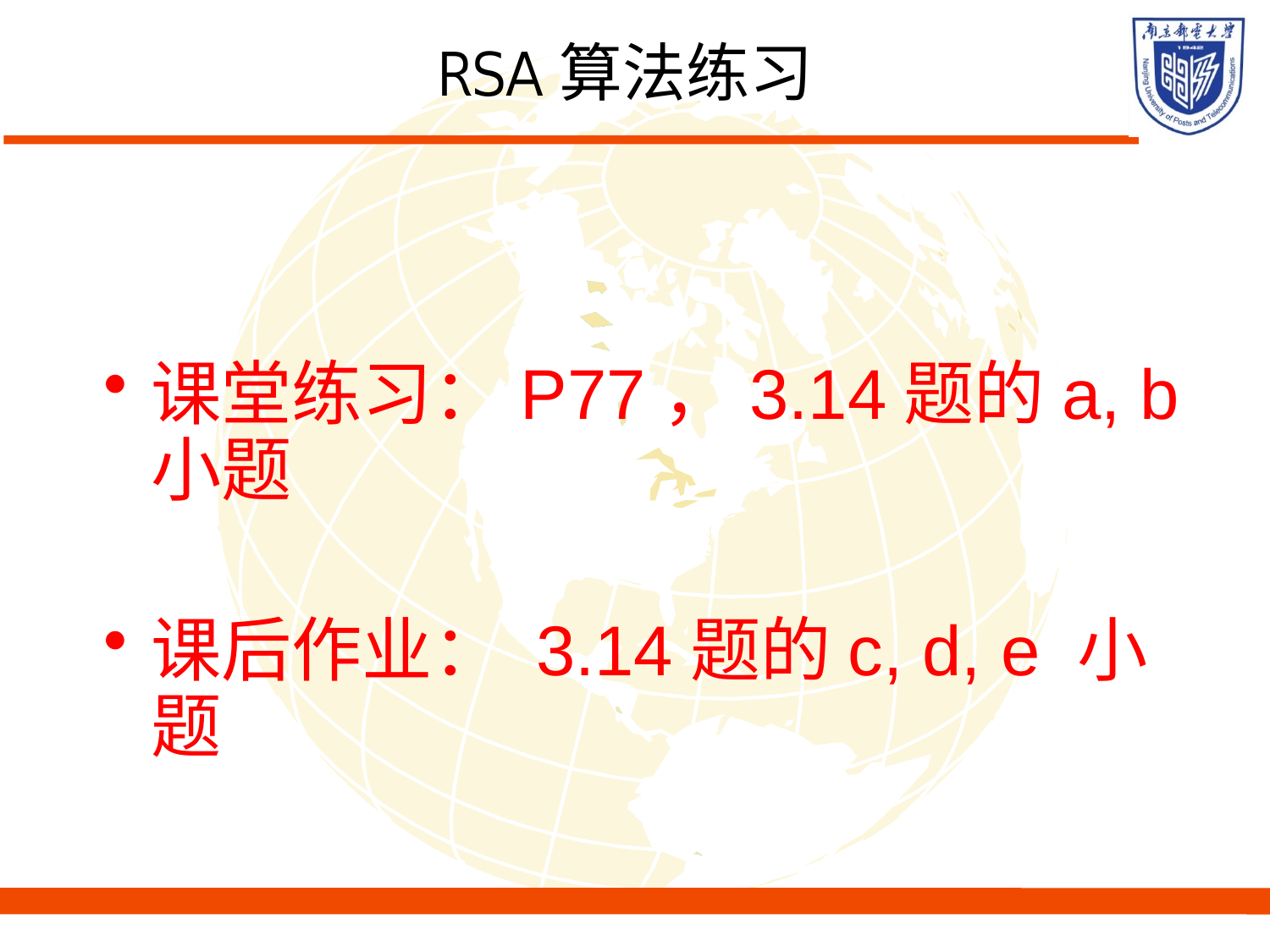

# RSA算法练习

课堂练习：P77，3.14题的a, b小题

课后作业： 3.14题的c, d, e 小题